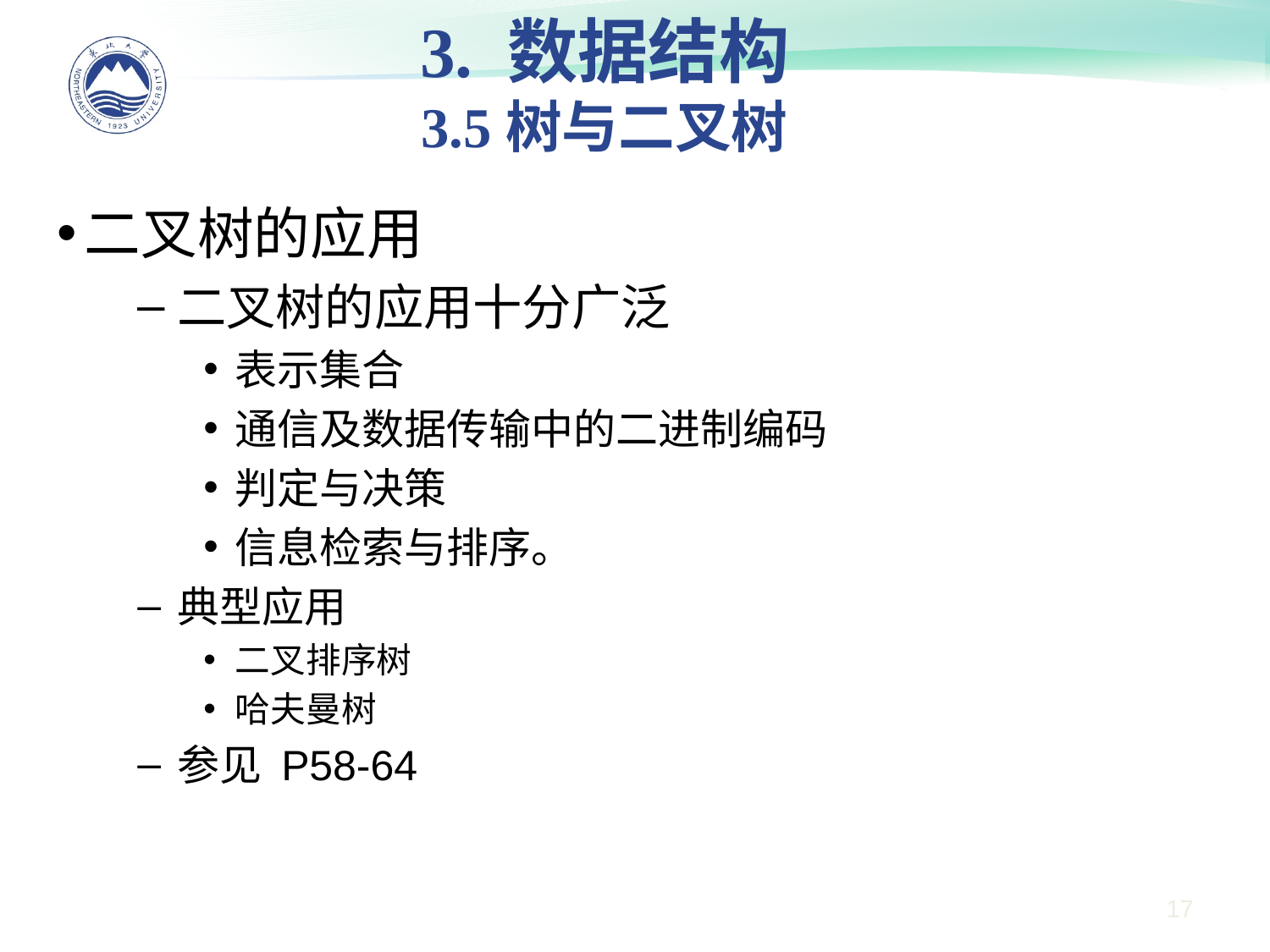

3. 数据结构
3.5树与二叉树
二叉树的应用
二叉树的应用十分广泛
表示集合
通信及数据传输中的二进制编码
判定与决策
信息检索与排序。
典型应用
二叉排序树
哈夫曼树
参见 P58-64
17